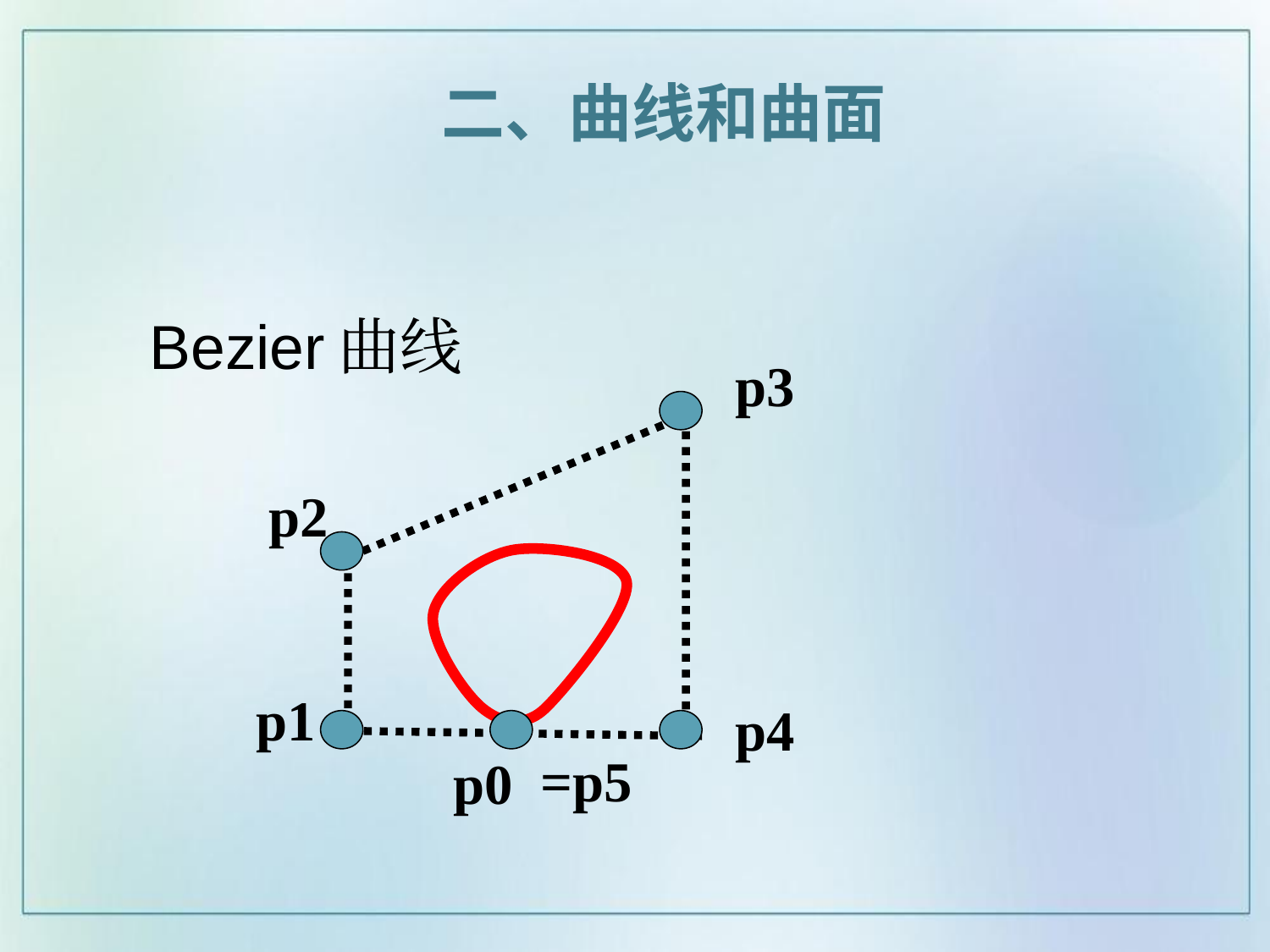

二、曲线和曲面
# Bezier曲线
p3

p0

p2

p1
p4
=p5